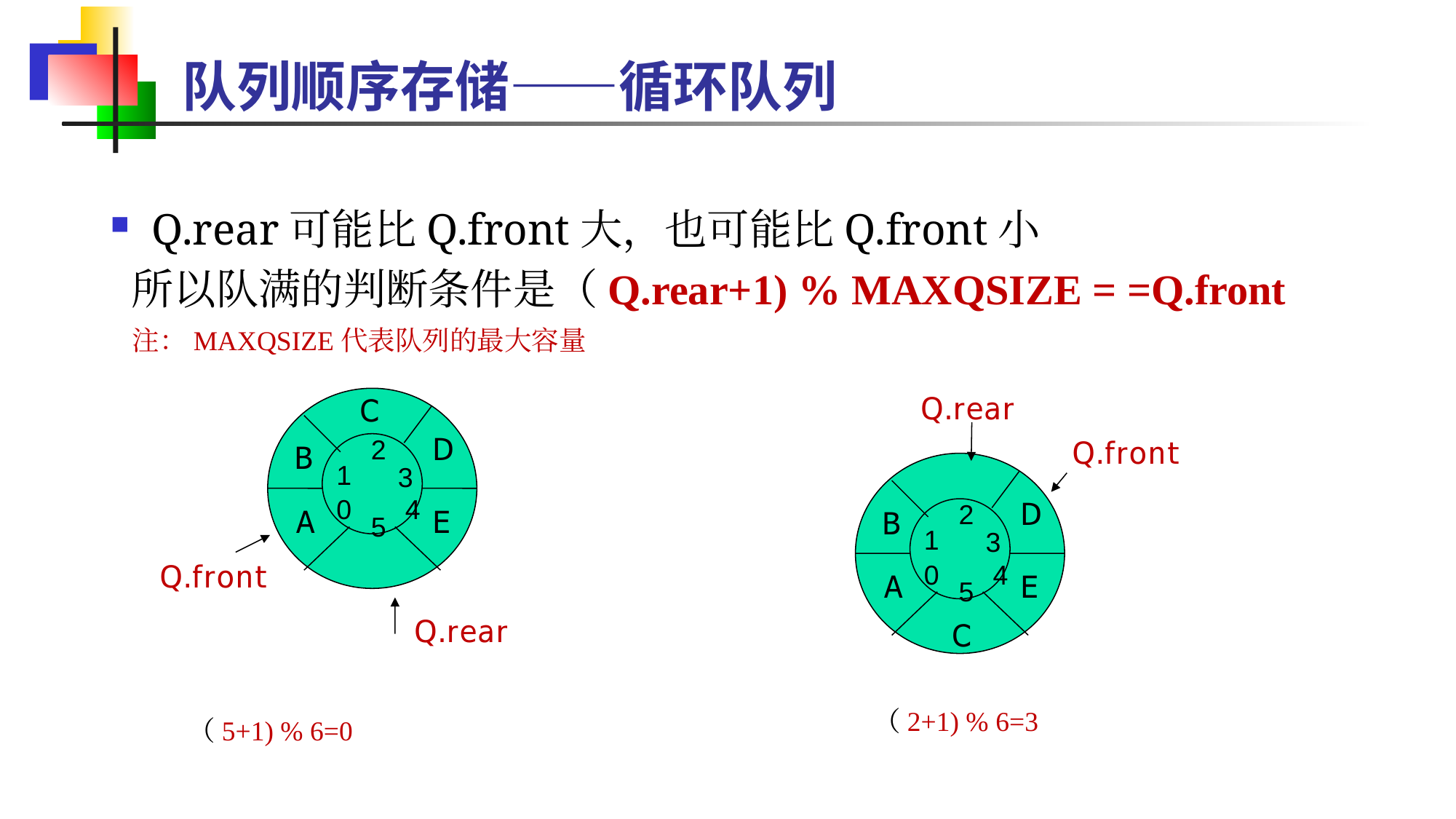

队列顺序存储——循环队列
Q.rear可能比Q.front大，也可能比Q.front小
 所以队满的判断条件是（Q.rear+1) % MAXQSIZE = =Q.front

  注：MAXQSIZE代表队列的最大容量
Q.rear

Q.front

D
B

A
E

C
2
1
3
0
4
5
C

D
B

A
E

Q.front

Q.rear
2
1
3
0
4
5
（2+1) % 6=3
（5+1) % 6=0